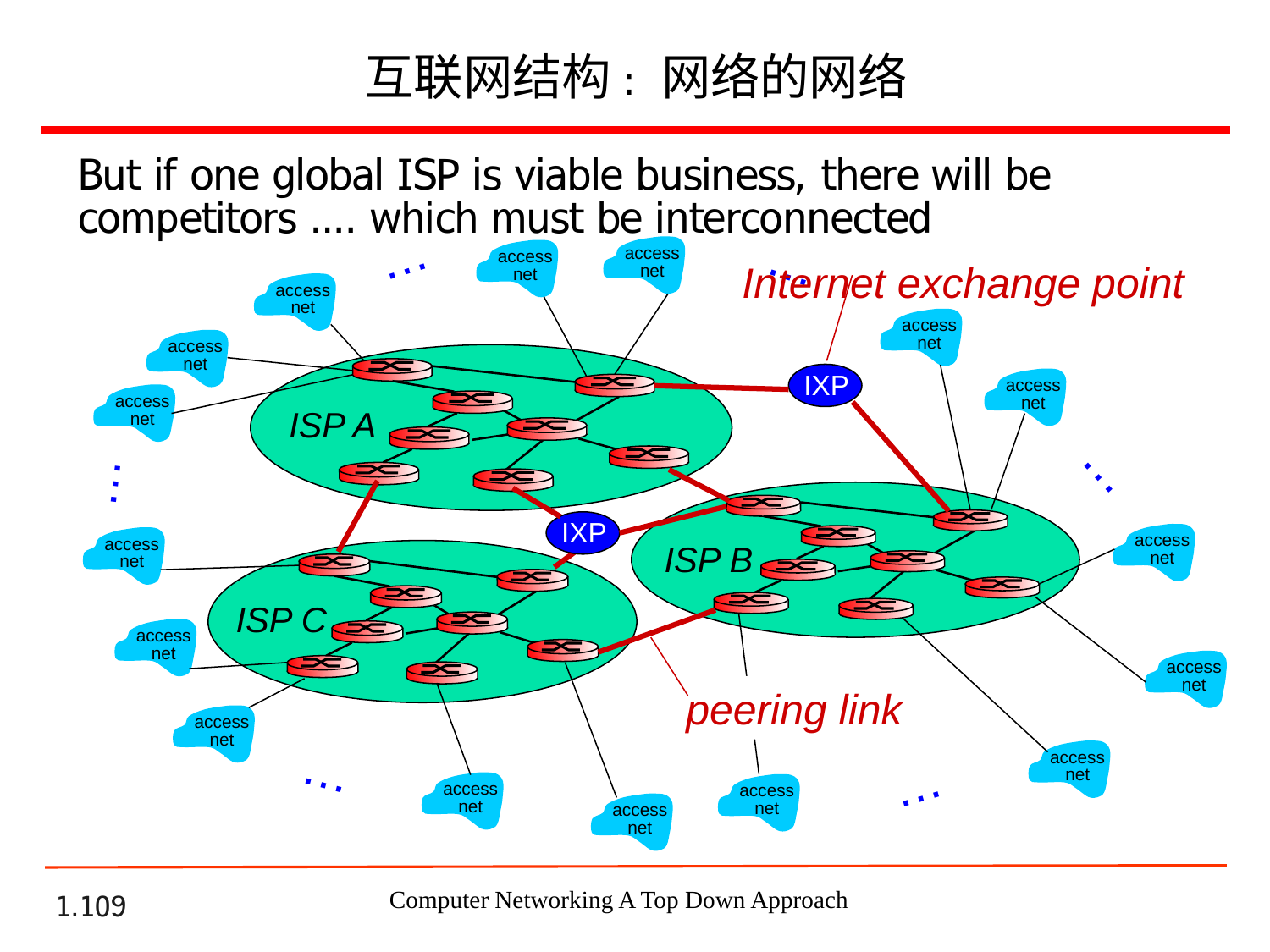

# 互联网结构: 网络的网络
But if one global ISP is viable business, there will be competitors …. which must be interconnected
…
…

access
net

access
net
Internet exchange point

access
net

access
net

access
net

IXP

access
net

access
net

ISP A

…
…

IXP

access
net

access
net
ISP B

ISP C

access
net

access
net

peering link

access
net

access
net
…

access
net

access
net
…

access
net